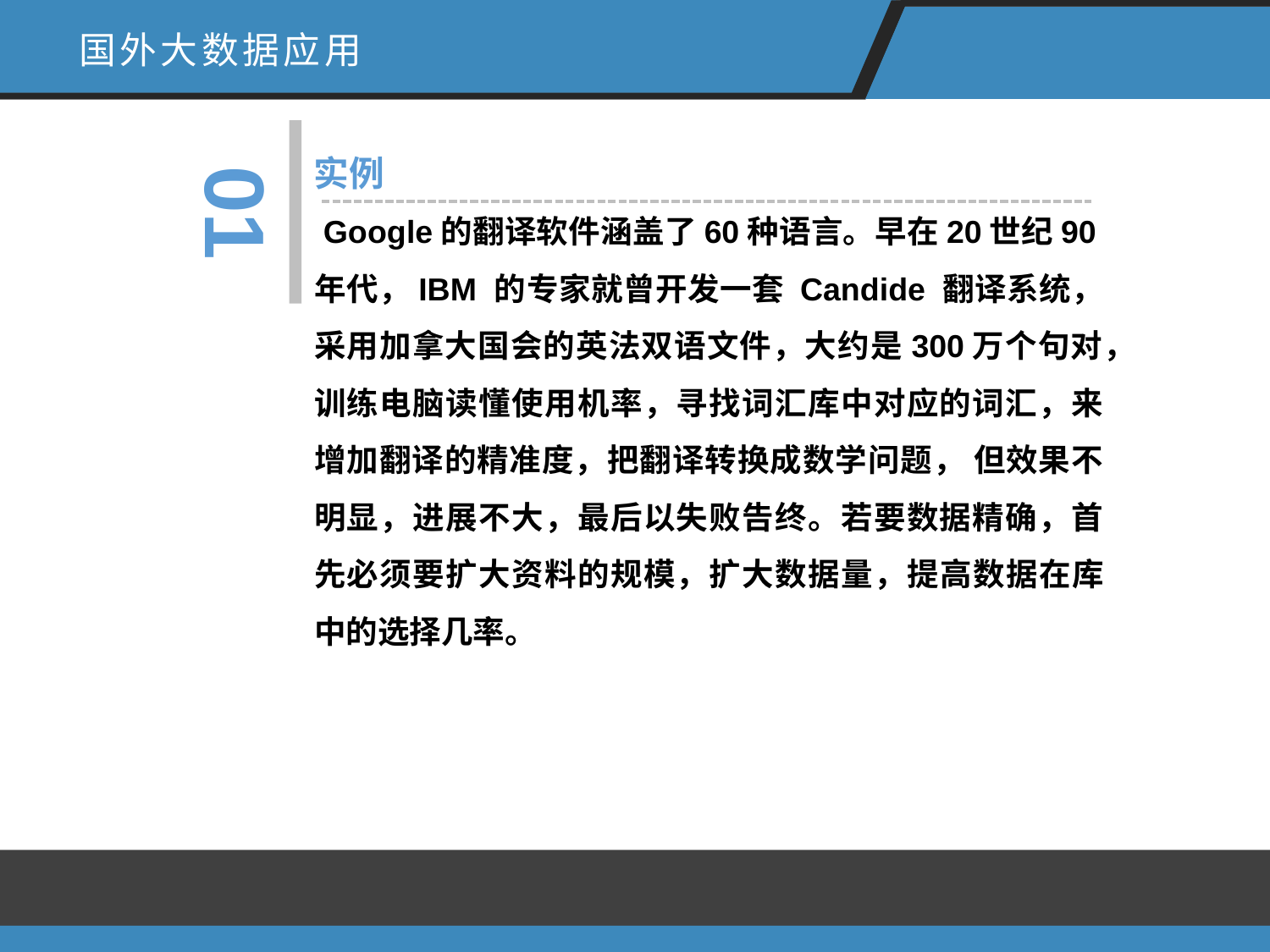

7.1  国外大数据应用经典案例

国外大数据应用

第七章  大数据的商业应用

01
实例
 Google的翻译软件涵盖了60种语言。早在20世纪90年代，IBM 的专家就曾开发一套 Candide 翻译系统，采用加拿大国会的英法双语文件，大约是300万个句对，训练电脑读懂使用机率，寻找词汇库中对应的词汇，来增加翻译的精准度，把翻译转换成数学问题， 但效果不明显，进展不大，最后以失败告终。若要数据精确，首先必须要扩大资料的规模，扩大数据量，提高数据在库中的选择几率。